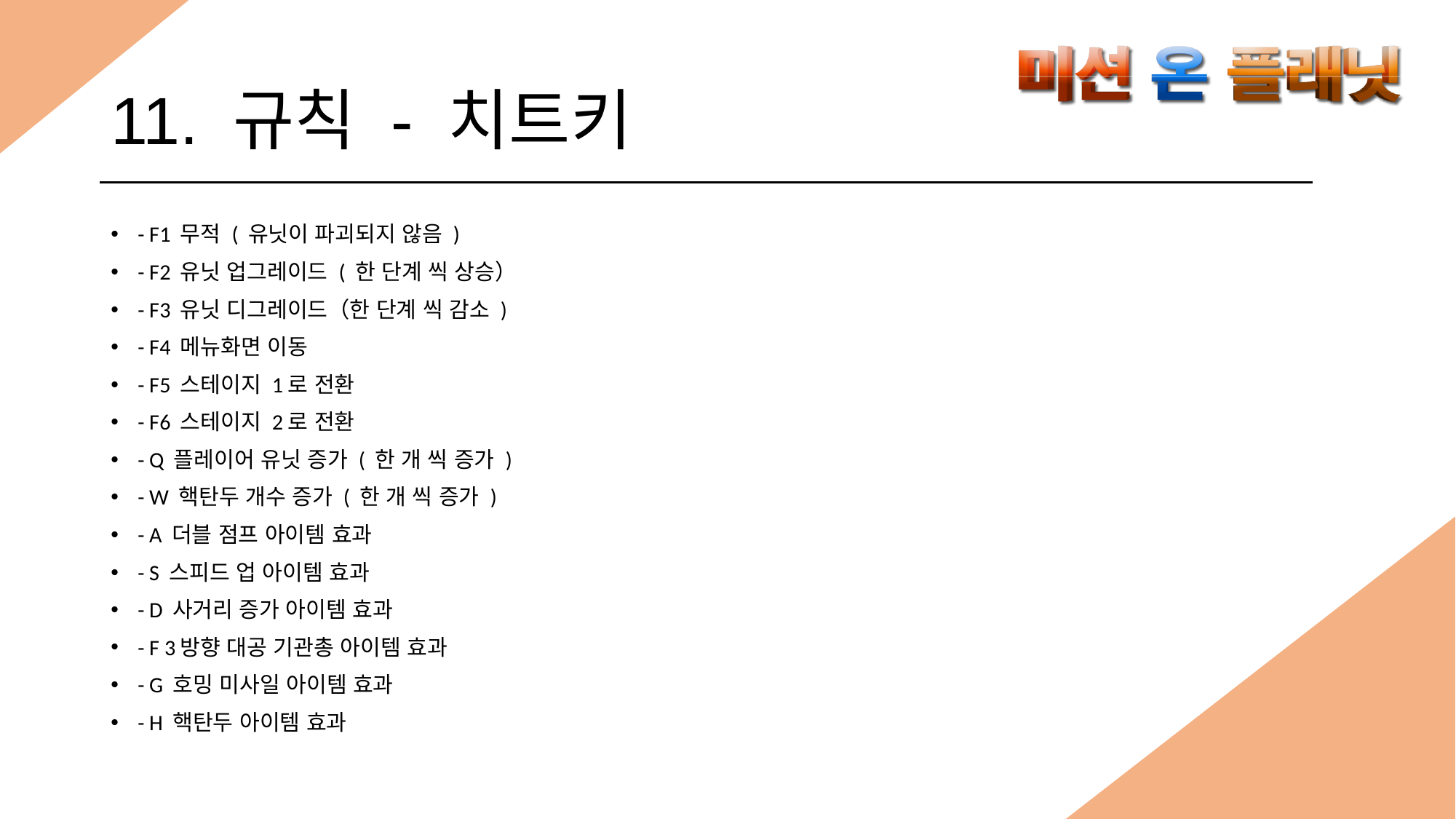

# 11. 규칙 - 치트키
- F1 무적 ( 유닛이 파괴되지 않음 )
- F2 유닛 업그레이드 ( 한 단계 씩 상승）
- F3 유닛 디그레이드（한 단계 씩 감소 )
- F4 메뉴화면 이동
- F5 스테이지 1로 전환
- F6 스테이지 2로 전환
- Q 플레이어 유닛 증가 ( 한 개 씩 증가 )
- W 핵탄두 개수 증가 ( 한 개 씩 증가 )
- A 더블 점프 아이템 효과
- S 스피드 업 아이템 효과
- D 사거리 증가 아이템 효과
- F 3방향 대공 기관총 아이템 효과
- G 호밍 미사일 아이템 효과
- H 핵탄두 아이템 효과